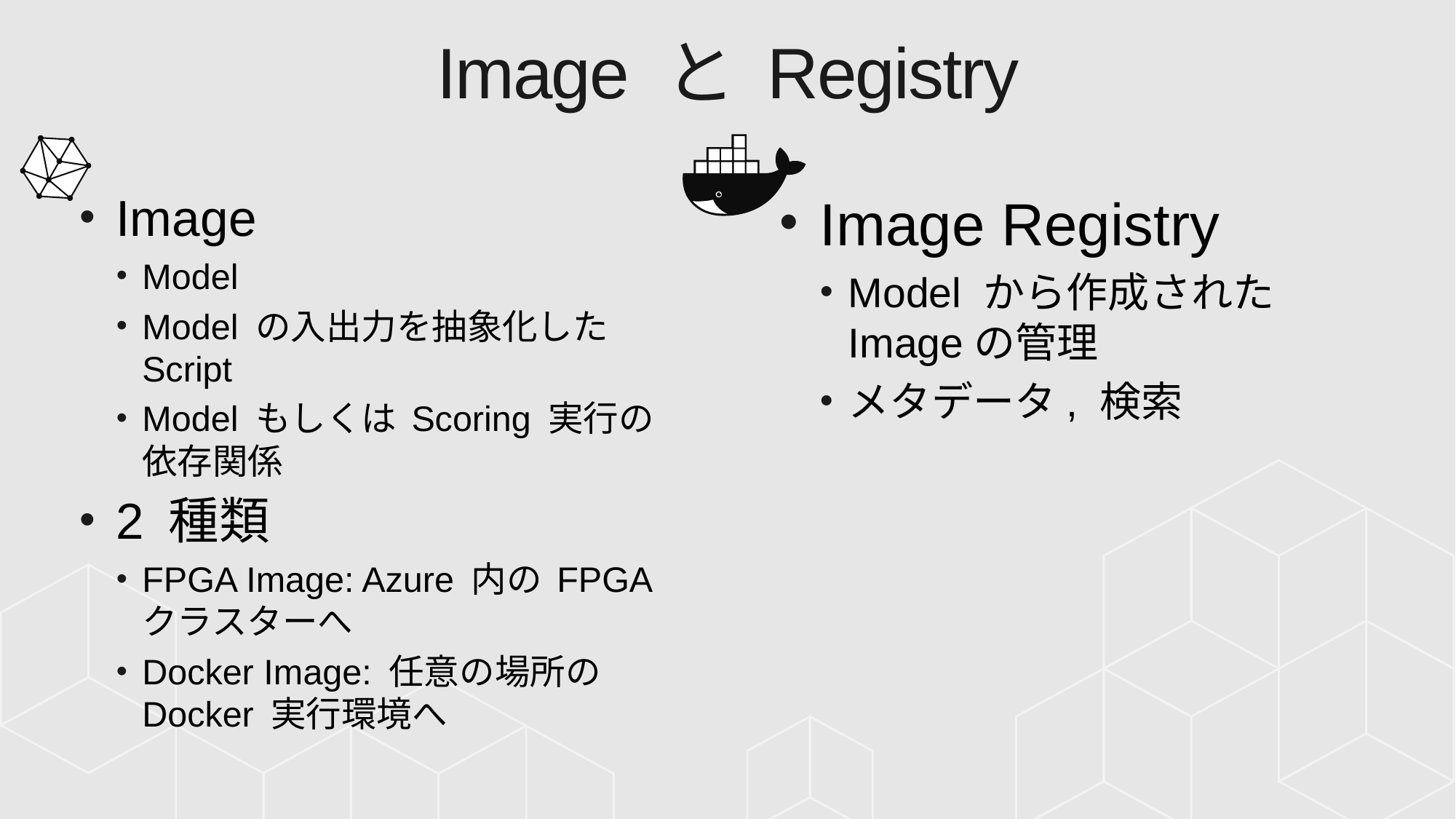

# Image と Registry

Image
Model
Model の入出力を抽象化した Script
Model もしくは Scoring 実行の依存関係
2 種類
FPGA Image: Azure 内の FPGAクラスターへ
Docker Image: 任意の場所の Docker 実行環境へ

Image Registry
Model から作成された Imageの管理
メタデータ, 検索